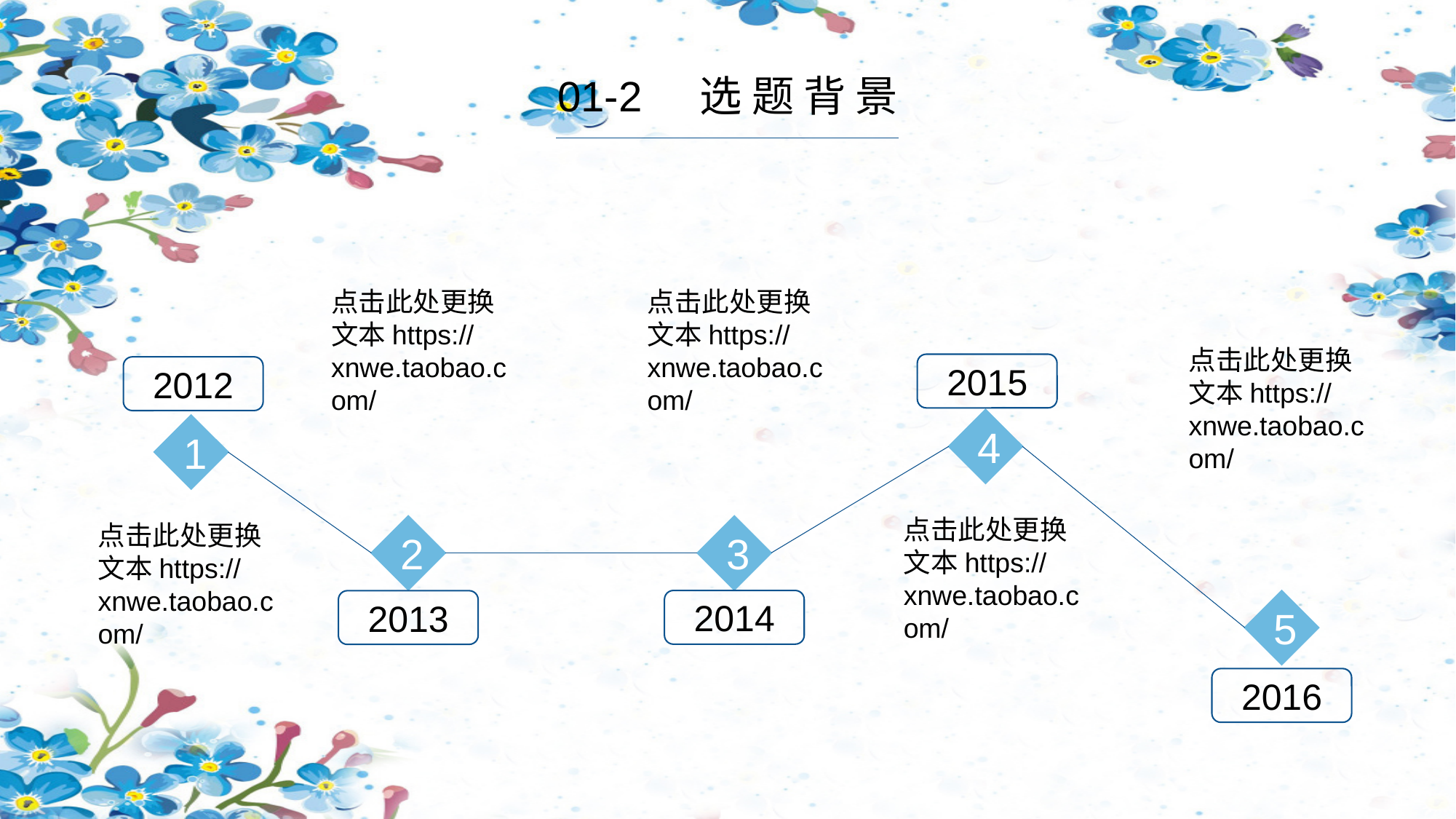

01-2    选 题 背 景
点击此处更换文本https://xnwe.taobao.com/
点击此处更换文本https://xnwe.taobao.com/
点击此处更换文本https://xnwe.taobao.com/
2015
2012
4
1
点击此处更换文本https://xnwe.taobao.com/
点击此处更换文本https://xnwe.taobao.com/
2
3
2014
5
2013
2016